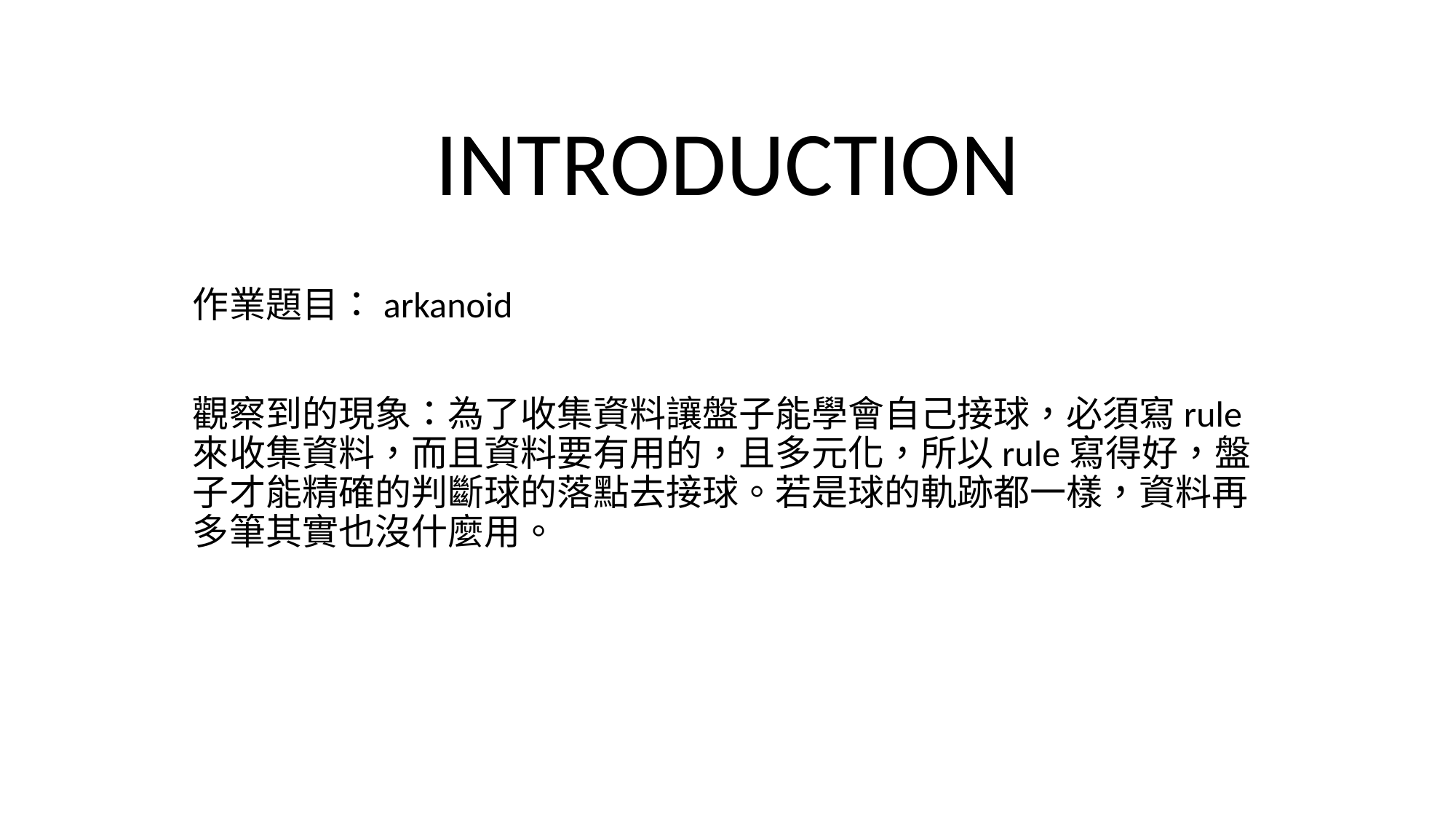

# INTRODUCTION
作業題目：arkanoid

觀察到的現象：為了收集資料讓盤子能學會自己接球，必須寫rule來收集資料，而且資料要有用的，且多元化，所以rule寫得好，盤子才能精確的判斷球的落點去接球。若是球的軌跡都一樣，資料再多筆其實也沒什麼用。